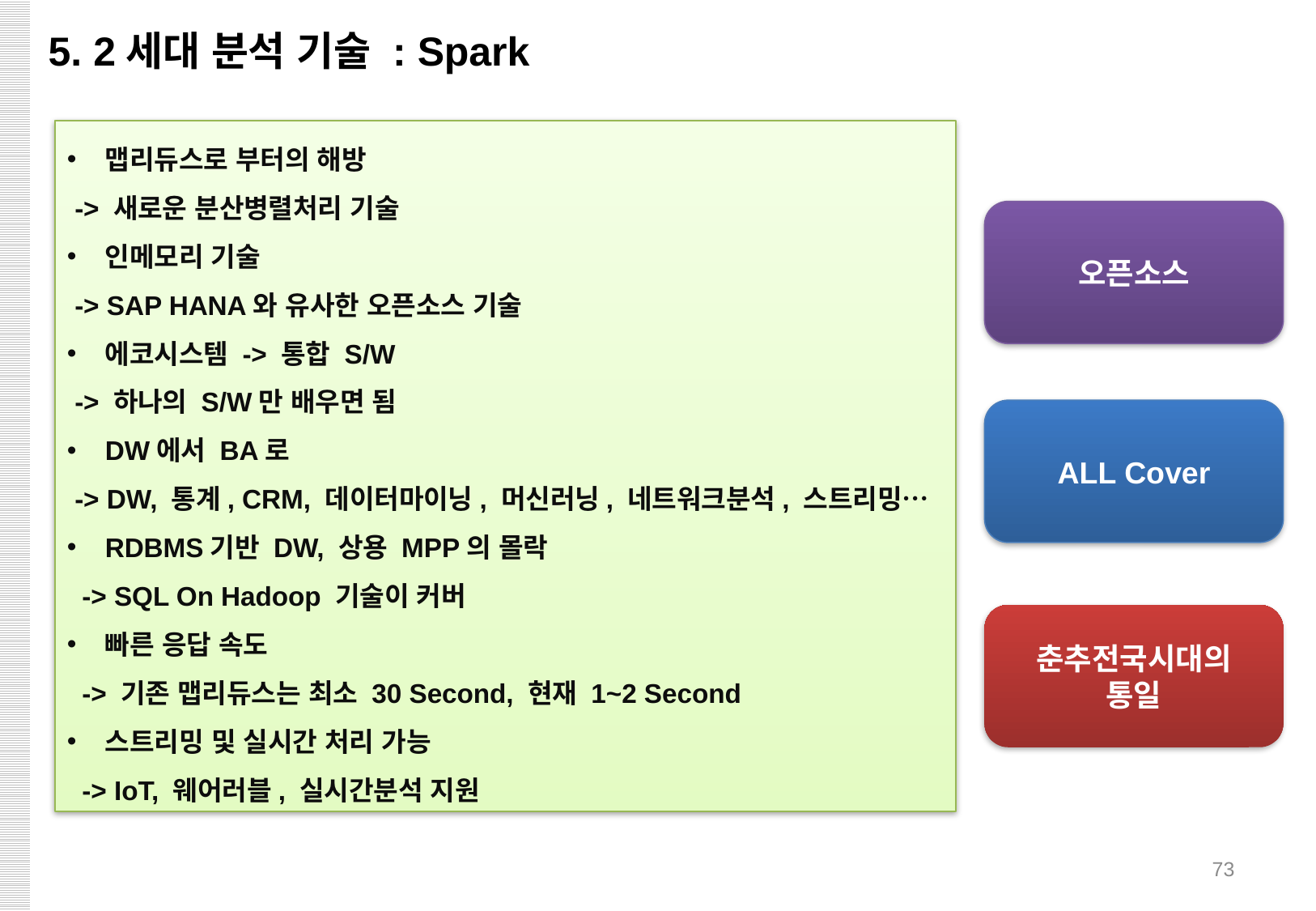

5. 2세대 분석 기술 : Spark
맵리듀스로 부터의 해방
 -> 새로운 분산병렬처리 기술
인메모리 기술
 -> SAP HANA와 유사한 오픈소스 기술
에코시스템 -> 통합 S/W
 -> 하나의 S/W만 배우면 됨
DW에서 BA로
 -> DW, 통계, CRM, 데이터마이닝, 머신러닝, 네트워크분석, 스트리밍…
RDBMS기반 DW, 상용 MPP의 몰락
  -> SQL On Hadoop 기술이 커버
빠른 응답 속도
  -> 기존 맵리듀스는 최소 30 Second, 현재 1~2 Second
스트리밍 및 실시간 처리 가능
  -> IoT, 웨어러블, 실시간분석 지원
오픈소스
ALL Cover
춘추전국시대의
통일